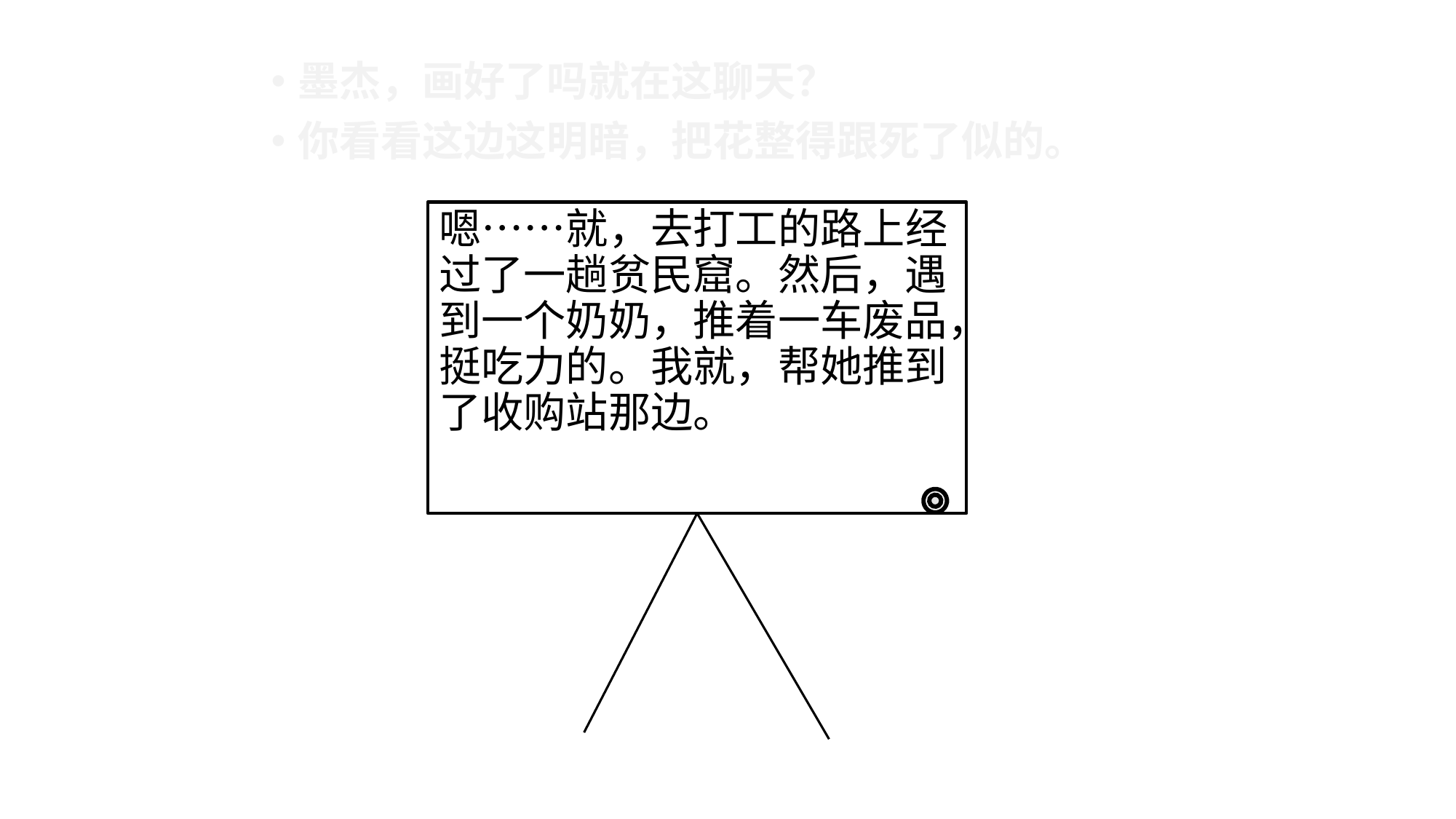

墨杰，画好了吗就在这聊天？
你看看这边这明暗，把花整得跟死了似的。
嗯……就，去打工的路上经过了一趟贫民窟。然后，遇到一个奶奶，推着一车废品，挺吃力的。我就，帮她推到了收购站那边。